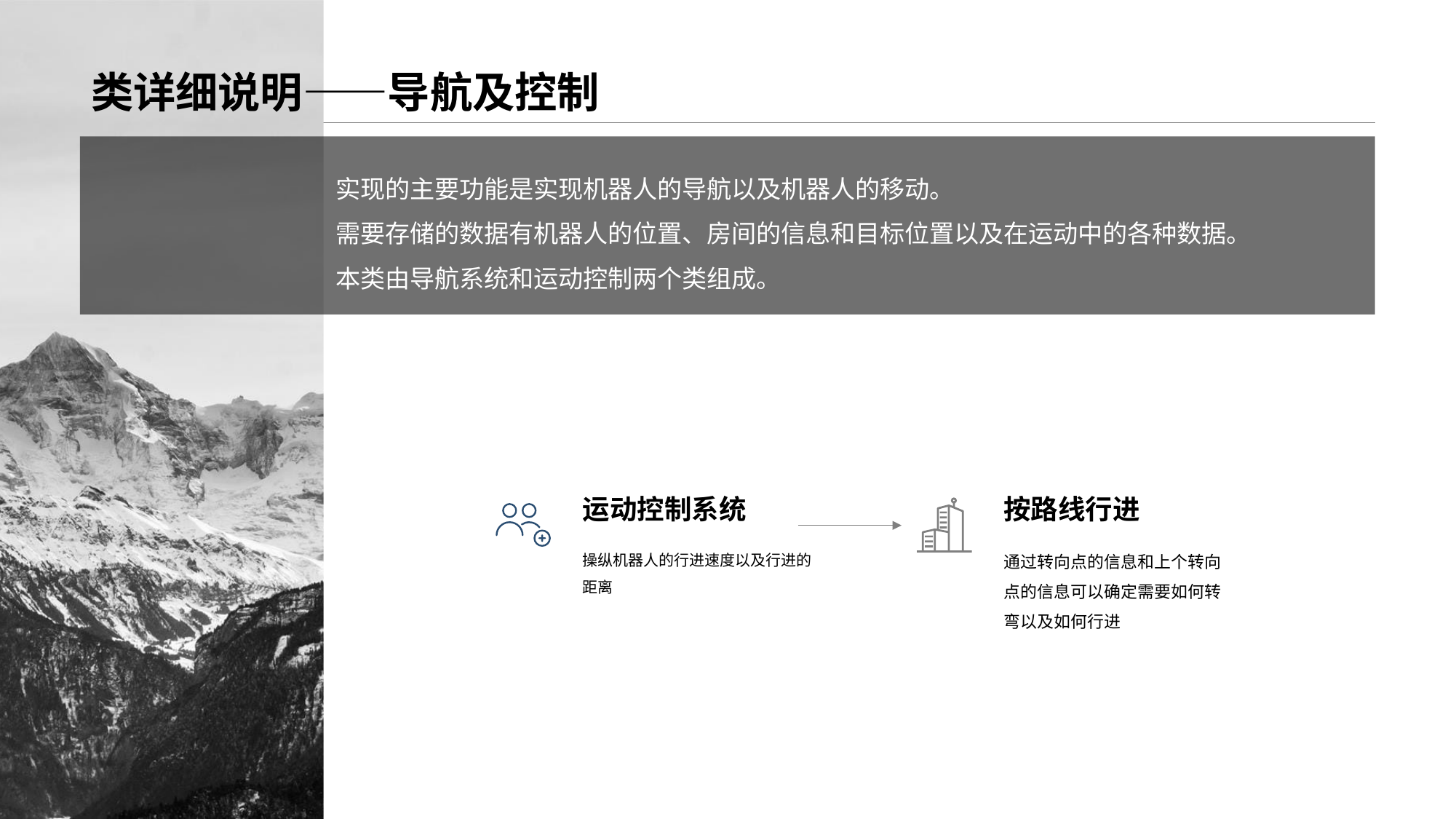

实现的主要功能是实现机器人的导航以及机器人的移动。
需要存储的数据有机器人的位置、房间的信息和目标位置以及在运动中的各种数据。
本类由导航系统和运动控制两个类组成。
运动控制系统
按路线行进

操纵机器人的行进速度以及行进的距离
通过转向点的信息和上个转向点的信息可以确定需要如何转弯以及如何行进
# 类详细说明——导航及控制
18